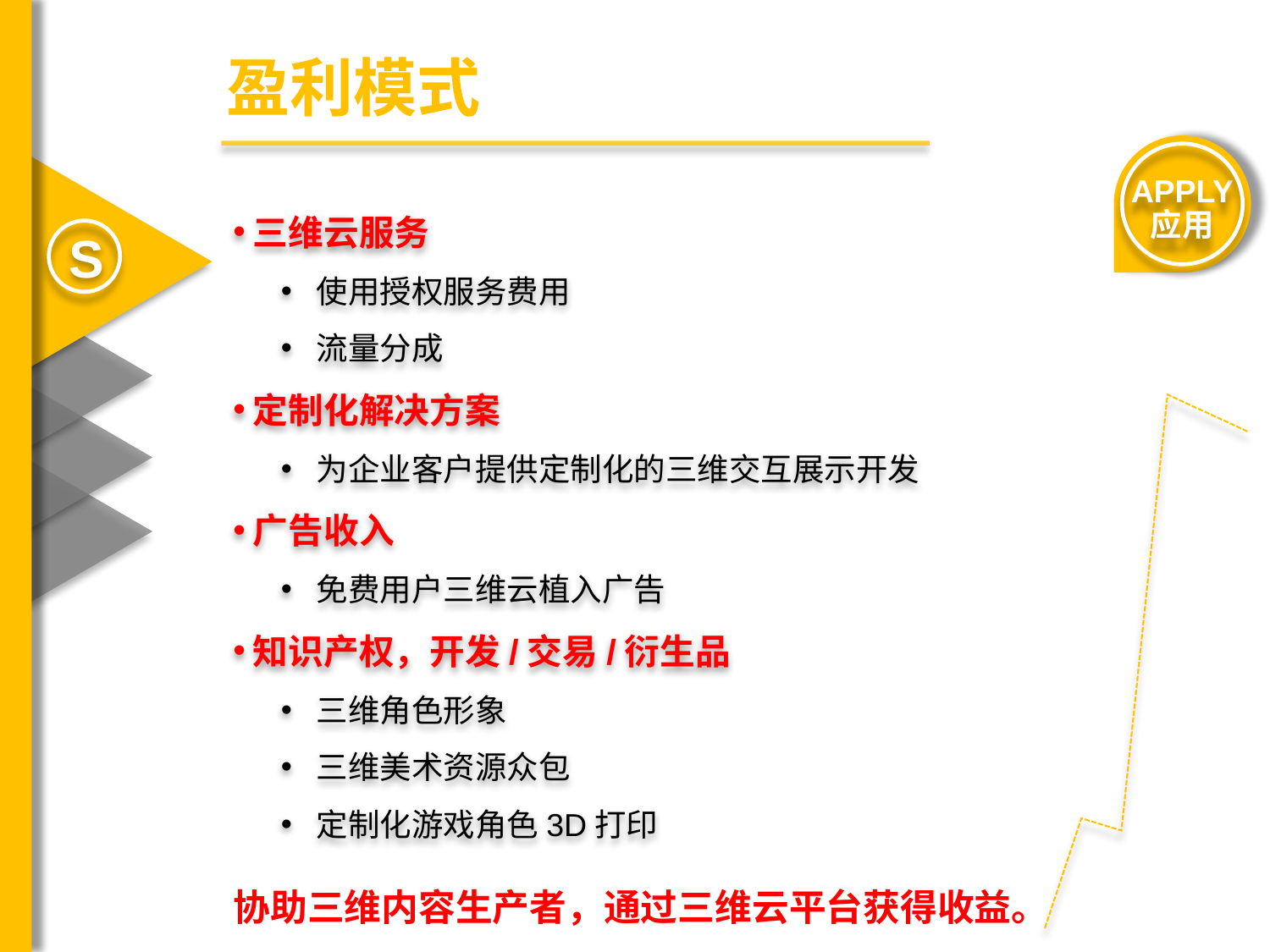

盈利模式

APPLY
应用

三维云服务
使用授权服务费用
流量分成
定制化解决方案
为企业客户提供定制化的三维交互展示开发
广告收入
免费用户三维云植入广告
知识产权，开发/交易/衍生品
三维角色形象
三维美术资源众包
定制化游戏角色3D打印

S

协助三维内容生产者，通过三维云平台获得收益。